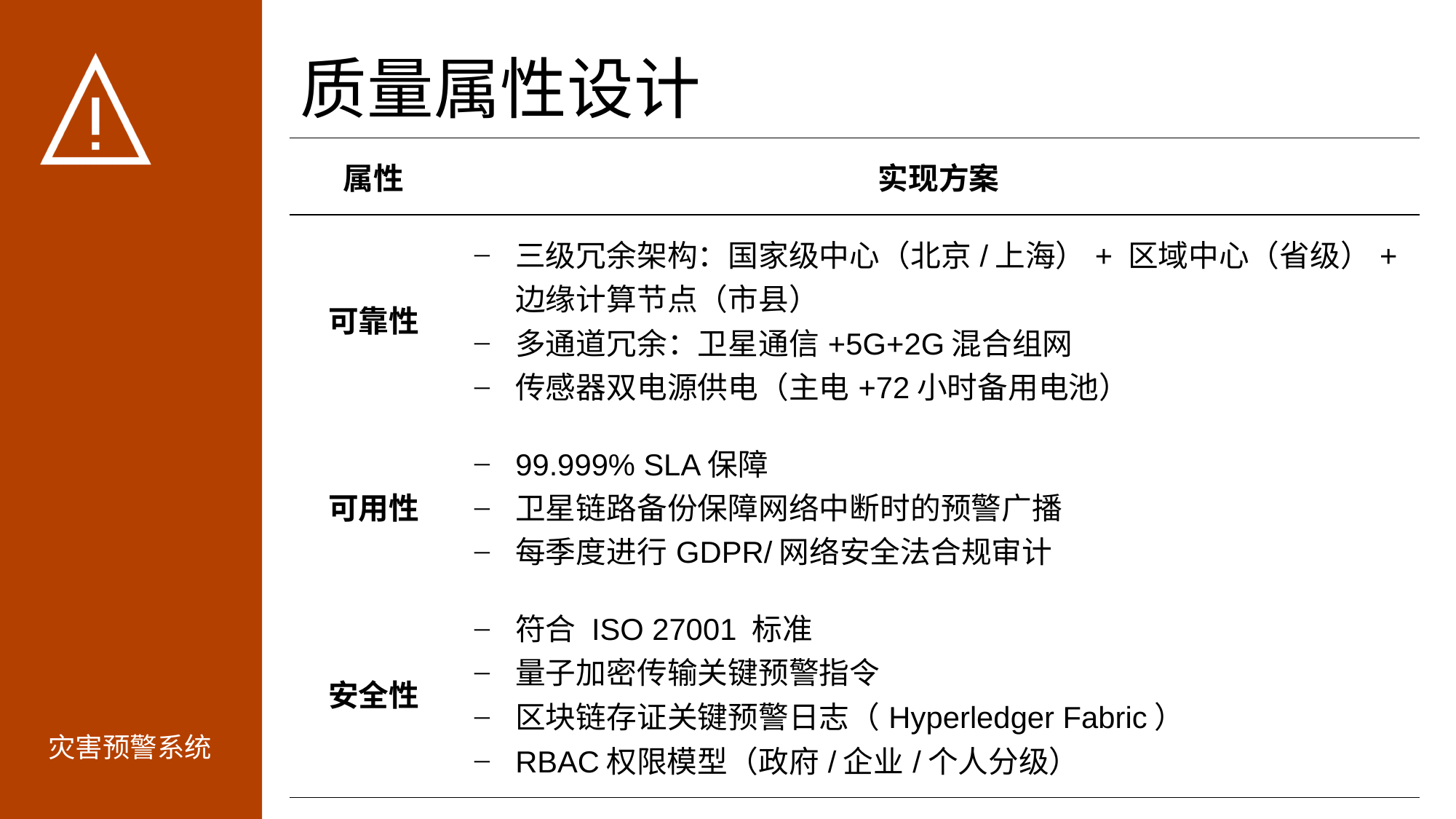

# 质量属性设计
| 属性 | 实现方案 |
| --- | --- |
| 可靠性 | 三级冗余架构：国家级中心（北京/上海）+ 区域中心（省级）+ 边缘计算节点（市县） 多通道冗余：卫星通信+5G+2G混合组网 传感器双电源供电（主电+72小时备用电池） |
| 可用性 | 99.999% SLA保障 卫星链路备份保障网络中断时的预警广播 每季度进行GDPR/网络安全法合规审计 |
| 安全性 | 符合 ISO 27001 标准 量子加密传输关键预警指令 区块链存证关键预警日志（Hyperledger Fabric） RBAC权限模型（政府/企业/个人分级） |